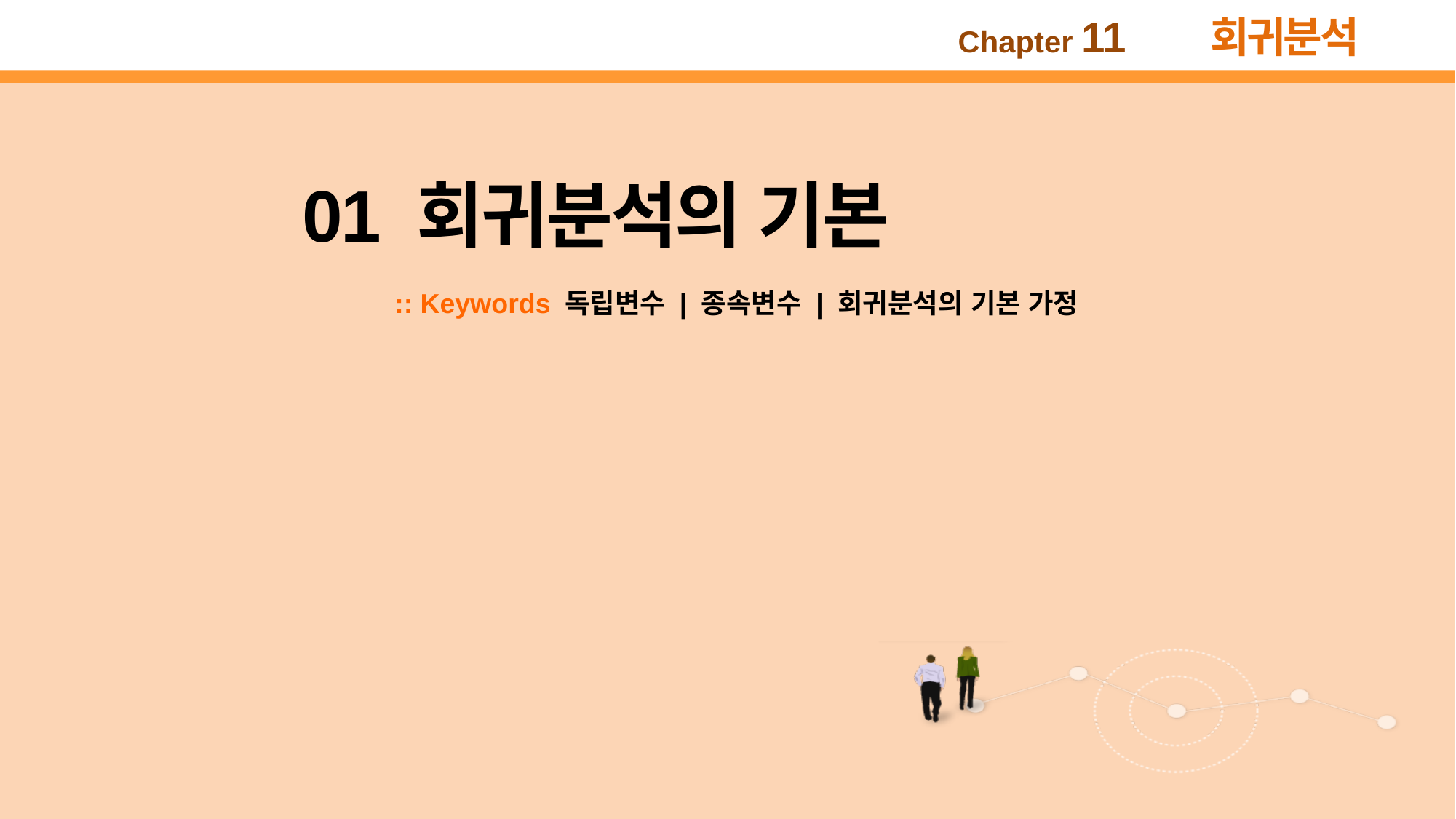

01 회귀분석의 기본
:: Keywords 독립변수 | 종속변수 | 회귀분석의 기본 가정